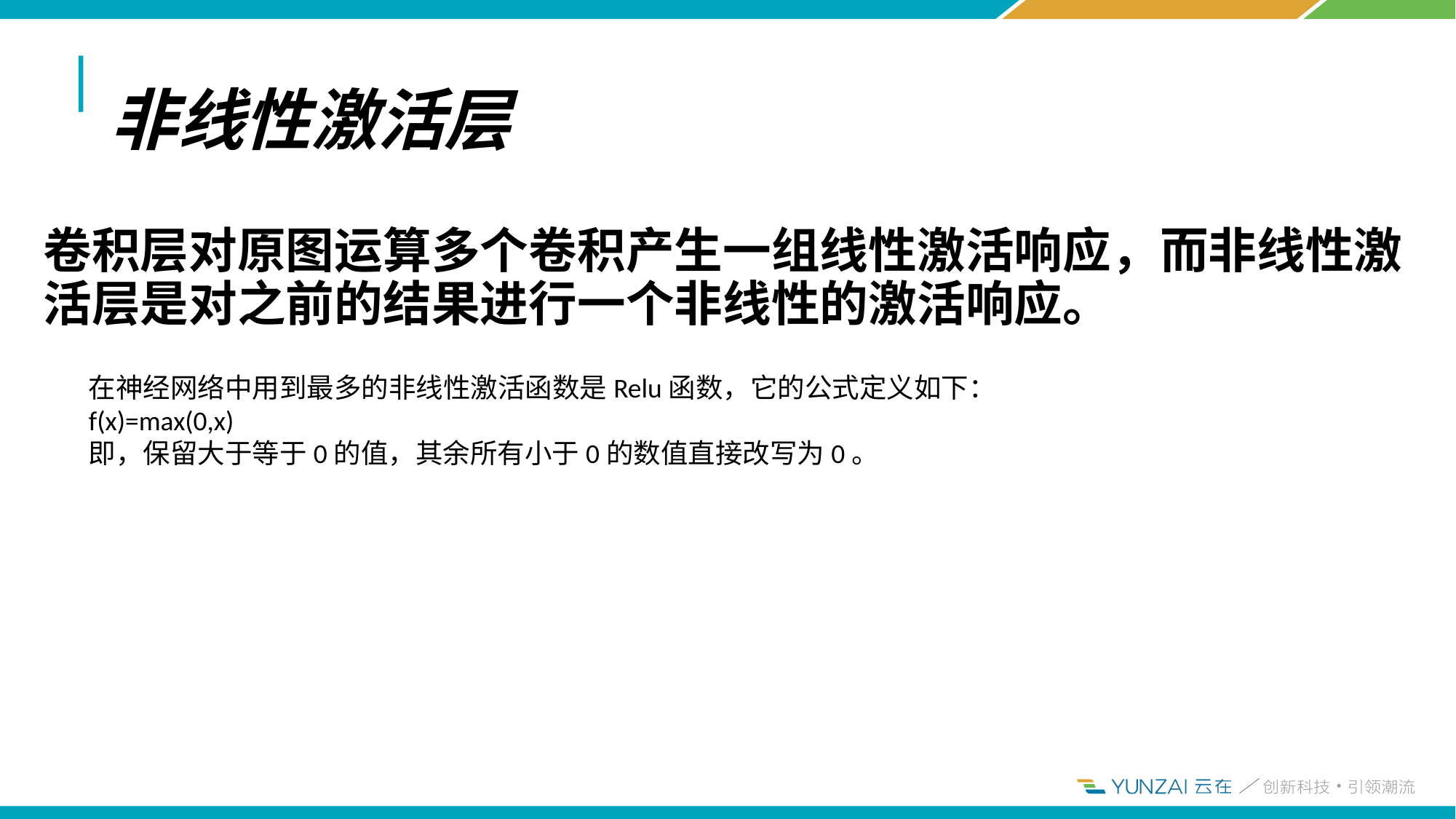

# 非线性激活层
卷积层对原图运算多个卷积产生一组线性激活响应，而非线性激活层是对之前的结果进行一个非线性的激活响应。
在神经网络中用到最多的非线性激活函数是Relu函数，它的公式定义如下：
f(x)=max(0,x)
即，保留大于等于0的值，其余所有小于0的数值直接改写为0。